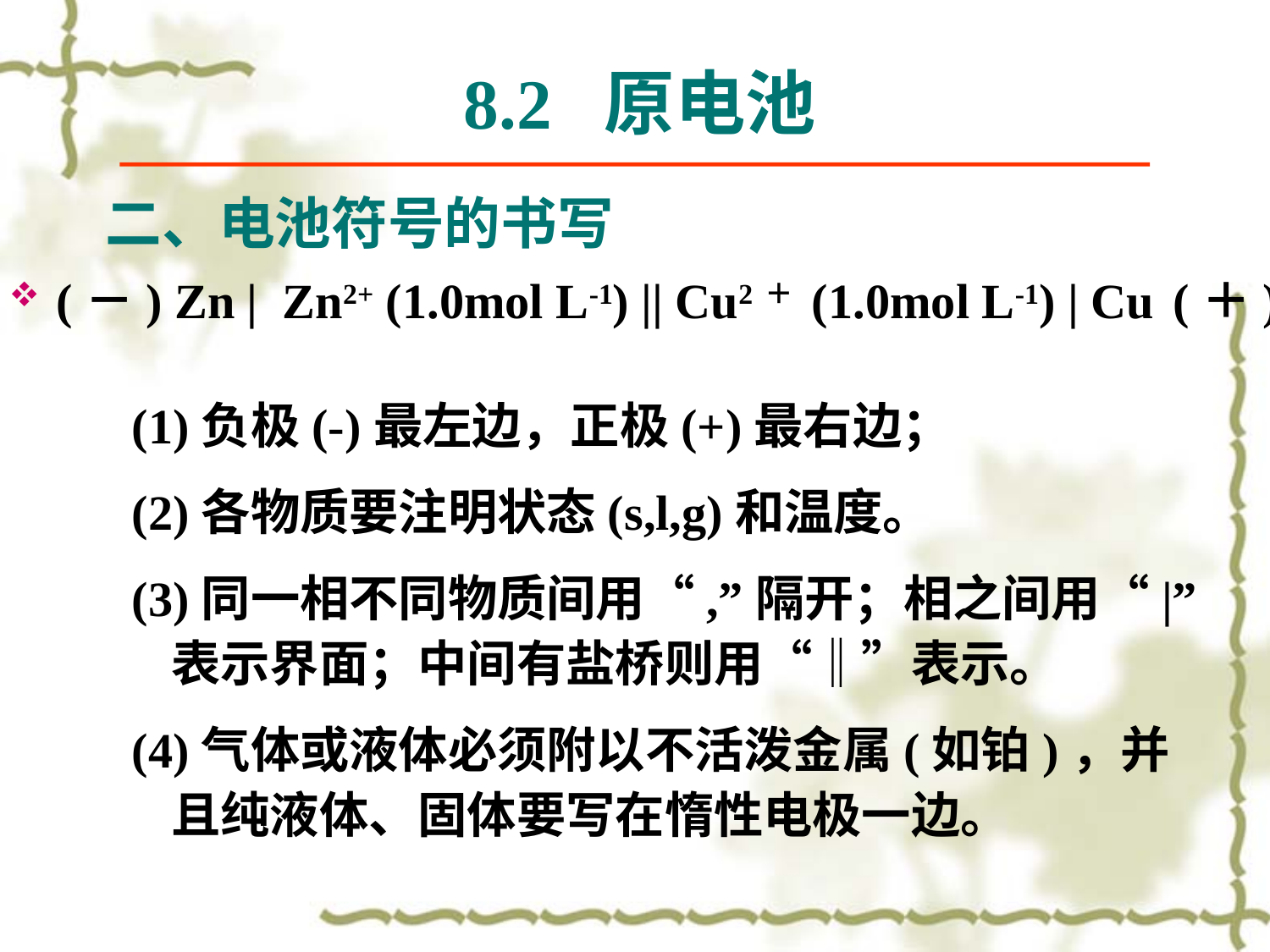

8.2  原电池

二、电池符号的书写
(－) Zn |  Zn2+ (1.0mol L-1) || Cu2＋ (1.0mol L-1) | Cu  (＋)
(1)负极(-)最左边，正极(+)最右边；
(2)各物质要注明状态(s,l,g)和温度。
(3)同一相不同物质间用“,”隔开；相之间用“|” 表示界面；中间有盐桥则用“‖”表示。
(4)气体或液体必须附以不活泼金属(如铂)，并且纯液体、固体要写在惰性电极一边。